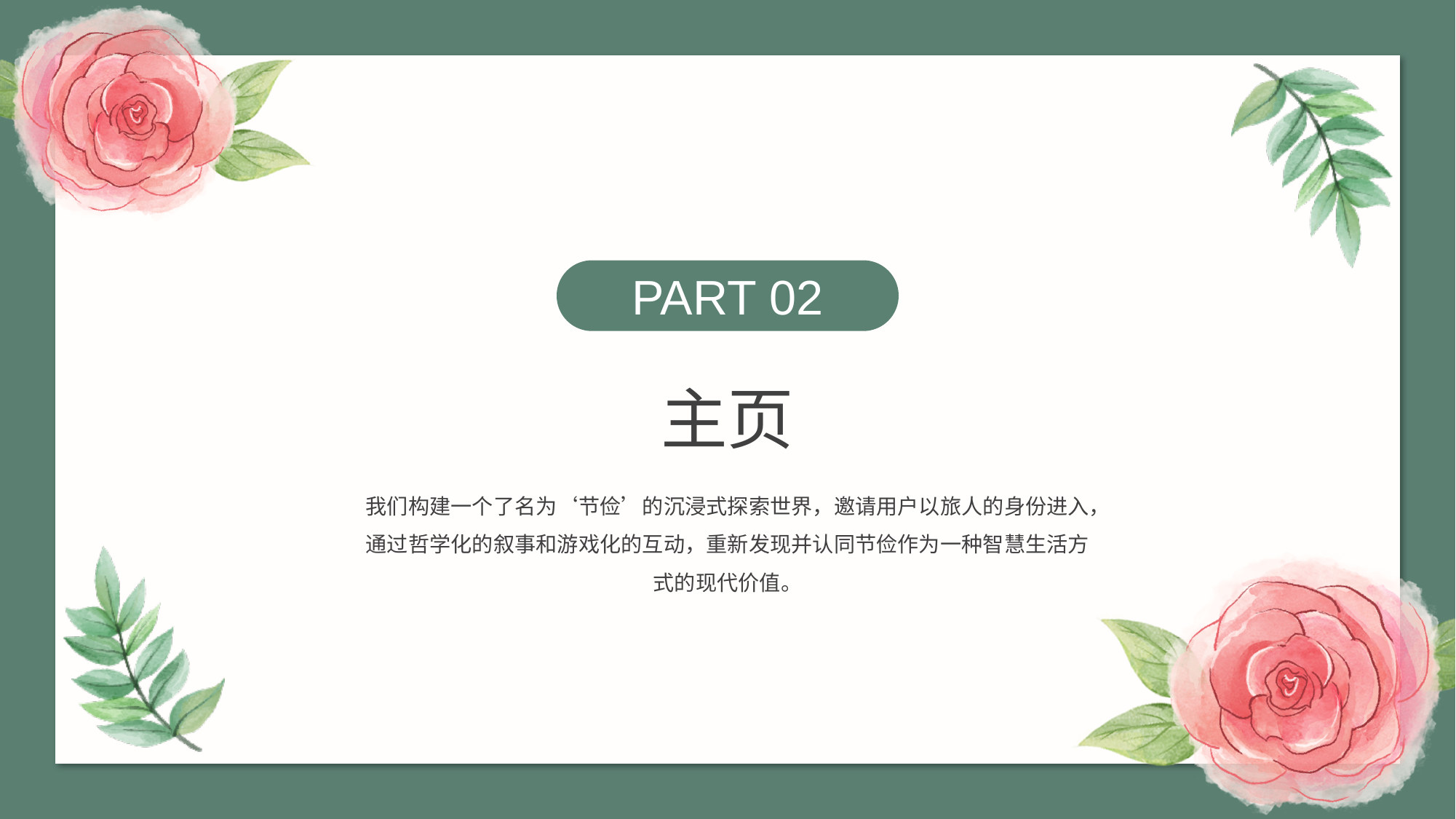

PART 02
主页
我们构建一个了名为‘节俭’的沉浸式探索世界，邀请用户以旅人的身份进入，通过哲学化的叙事和游戏化的互动，重新发现并认同节俭作为一种智慧生活方式的现代价值。